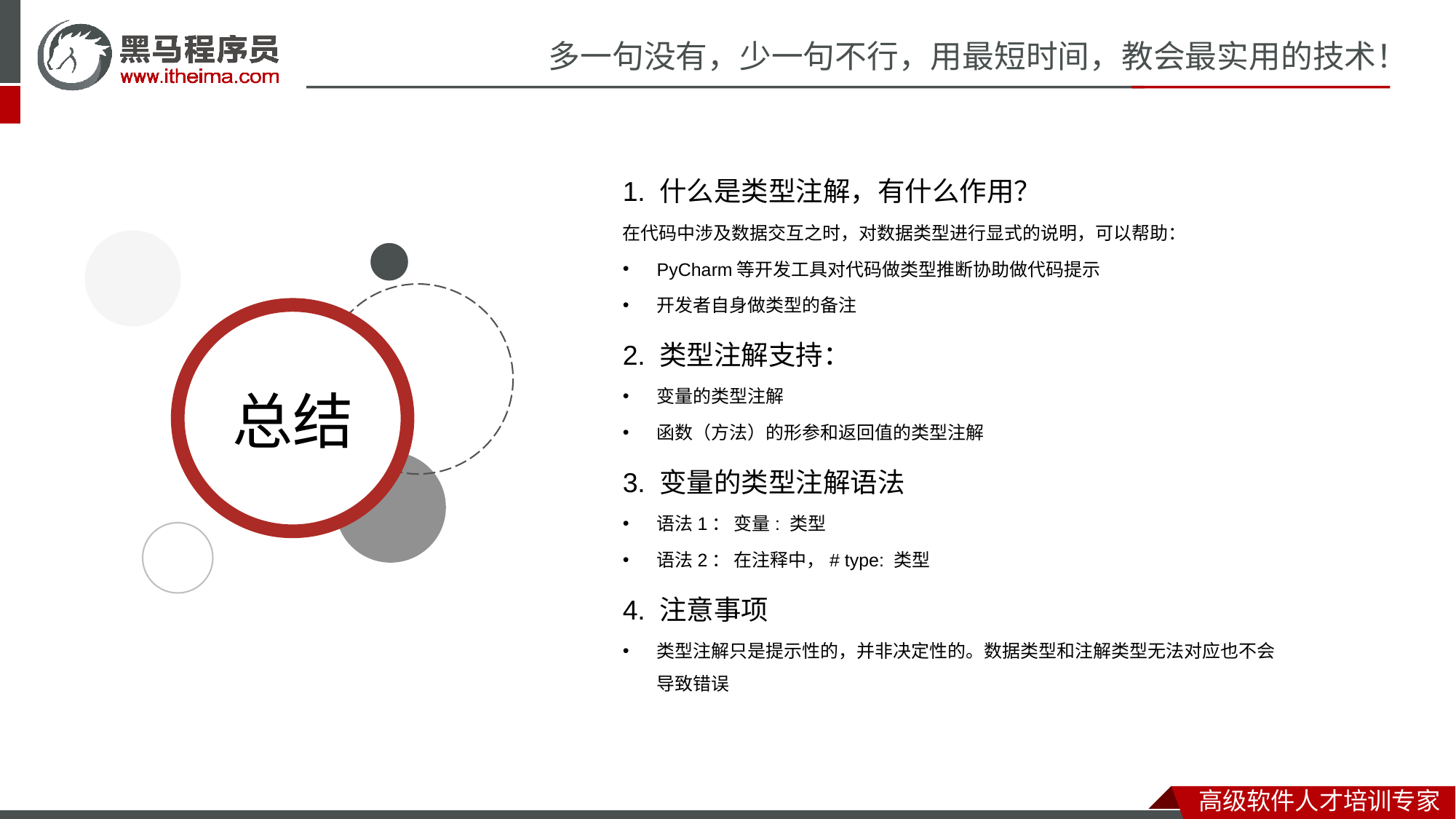

1. 什么是类型注解，有什么作用？
在代码中涉及数据交互之时，对数据类型进行显式的说明，可以帮助：
PyCharm等开发工具对代码做类型推断协助做代码提示
开发者自身做类型的备注
2. 类型注解支持：
变量的类型注解
函数（方法）的形参和返回值的类型注解
3. 变量的类型注解语法
语法1： 变量: 类型
语法2： 在注释中，# type: 类型
4. 注意事项
类型注解只是提示性的，并非决定性的。数据类型和注解类型无法对应也不会导致错误